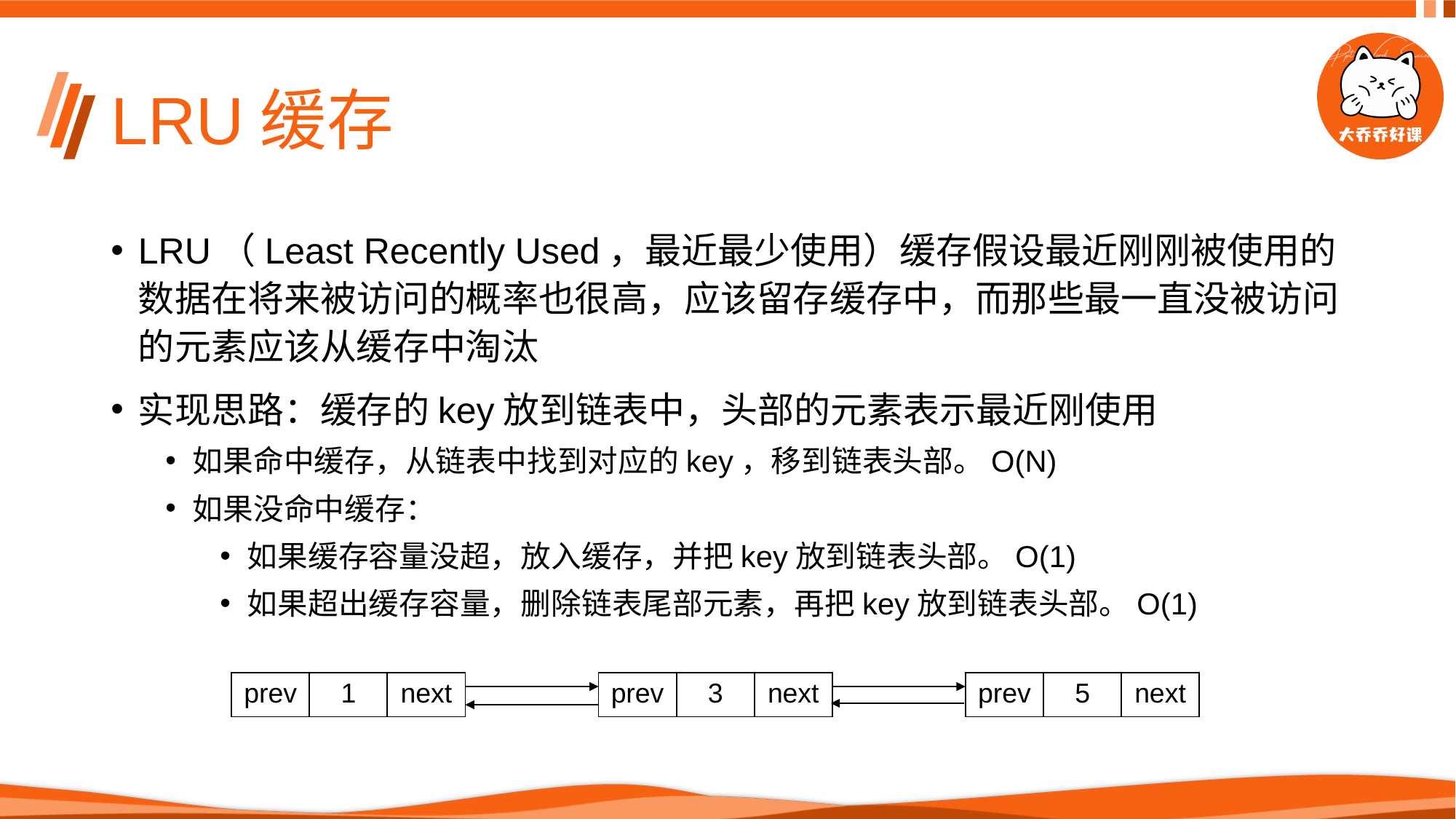

# LRU缓存
LRU（Least Recently Used，最近最少使用）缓存假设最近刚刚被使用的数据在将来被访问的概率也很高，应该留存缓存中，而那些最一直没被访问的元素应该从缓存中淘汰
实现思路：缓存的key放到链表中，头部的元素表示最近刚使用
如果命中缓存，从链表中找到对应的key，移到链表头部。O(N)
如果没命中缓存：
如果缓存容量没超，放入缓存，并把key放到链表头部。O(1)
如果超出缓存容量，删除链表尾部元素，再把key放到链表头部。O(1)

| prev | 1 | next |
| --- | --- | --- |
| prev | 3 | next |
| --- | --- | --- |
| prev | 5 | next |
| --- | --- | --- |